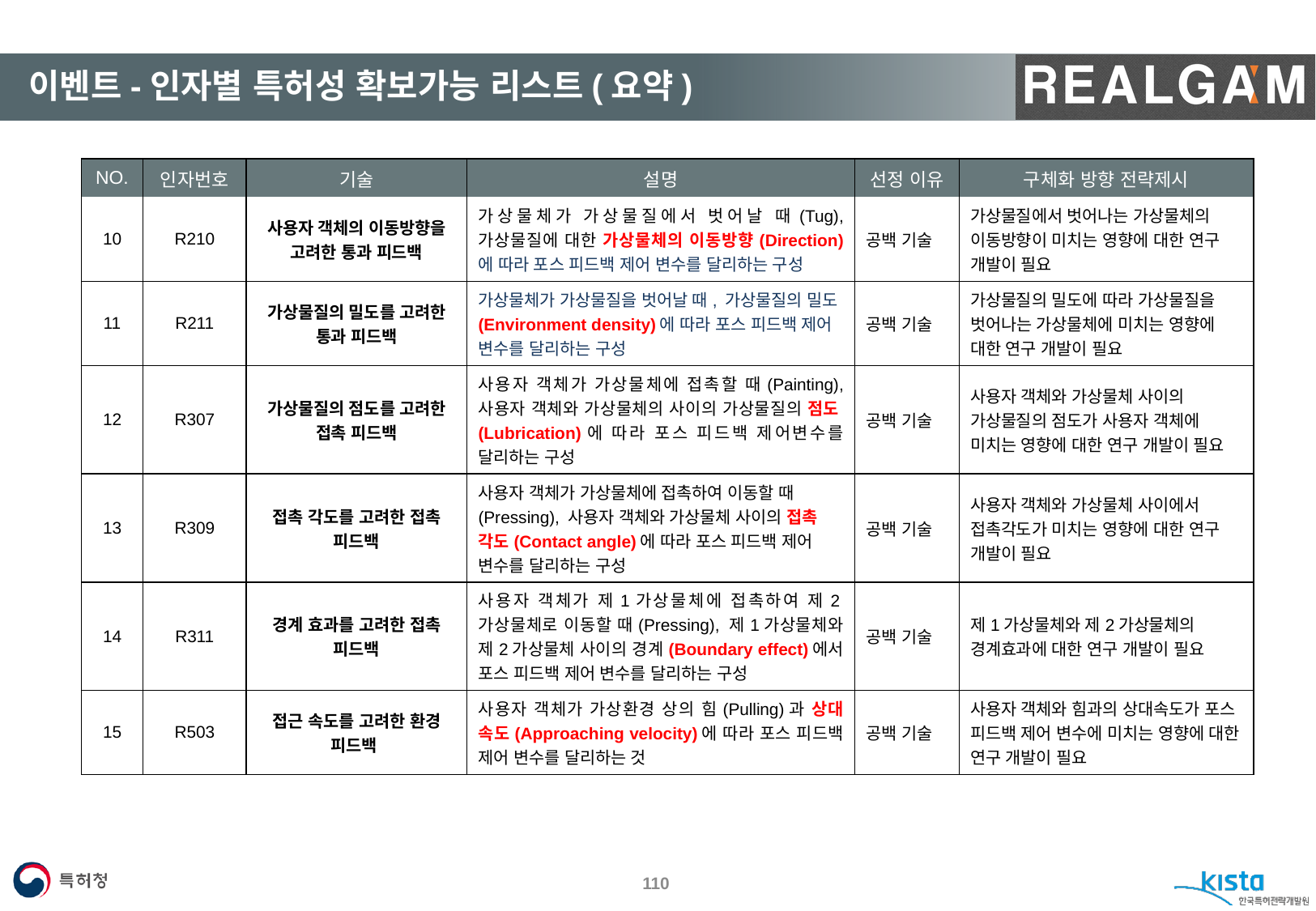

#
이벤트-인자별 특허성 확보가능 리스트(요약)
| NO. | 인자번호 | 기술 | 설명 | 선정 이유 | 구체화 방향 전략제시 |
| --- | --- | --- | --- | --- | --- |
| 10 | R210 | 사용자 객체의 이동방향을 고려한 통과 피드백 | 가상물체가 가상물질에서 벗어날 때(Tug), 가상물질에 대한 가상물체의 이동방향(Direction) 에 따라 포스 피드백 제어 변수를 달리하는 구성 | 공백 기술 | 가상물질에서 벗어나는 가상물체의 이동방향이 미치는 영향에 대한 연구 개발이 필요 |
| 11 | R211 | 가상물질의 밀도를 고려한 통과 피드백 | 가상물체가 가상물질을 벗어날 때, 가상물질의 밀도(Environment density)에 따라 포스 피드백 제어 변수를 달리하는 구성 | 공백 기술 | 가상물질의 밀도에 따라 가상물질을 벗어나는 가상물체에 미치는 영향에 대한 연구 개발이 필요 |
| 12 | R307 | 가상물질의 점도를 고려한 접촉 피드백 | 사용자 객체가 가상물체에 접촉할 때(Painting), 사용자 객체와 가상물체의 사이의 가상물질의 점도(Lubrication)에 따라 포스 피드백 제어변수를 달리하는 구성 | 공백 기술 | 사용자 객체와 가상물체 사이의 가상물질의 점도가 사용자 객체에 미치는 영향에 대한 연구 개발이 필요 |
| 13 | R309 | 접촉 각도를 고려한 접촉 피드백 | 사용자 객체가 가상물체에 접촉하여 이동할 때(Pressing), 사용자 객체와 가상물체 사이의 접촉 각도(Contact angle)에 따라 포스 피드백 제어 변수를 달리하는 구성 | 공백 기술 | 사용자 객체와 가상물체 사이에서 접촉각도가 미치는 영향에 대한 연구 개발이 필요 |
| 14 | R311 | 경계 효과를 고려한 접촉 피드백 | 사용자 객체가 제1가상물체에 접촉하여 제2가상물체로 이동할 때(Pressing), 제1가상물체와 제2가상물체 사이의 경계(Boundary effect)에서 포스 피드백 제어 변수를 달리하는 구성 | 공백 기술 | 제1가상물체와 제2가상물체의 경계효과에 대한 연구 개발이 필요 |
| 15 | R503 | 접근 속도를 고려한 환경 피드백 | 사용자 객체가 가상환경 상의 힘(Pulling)과 상대 속도(Approaching velocity)에 따라 포스 피드백 제어 변수를 달리하는 것 | 공백 기술 | 사용자 객체와 힘과의 상대속도가 포스 피드백 제어 변수에 미치는 영향에 대한 연구 개발이 필요 |